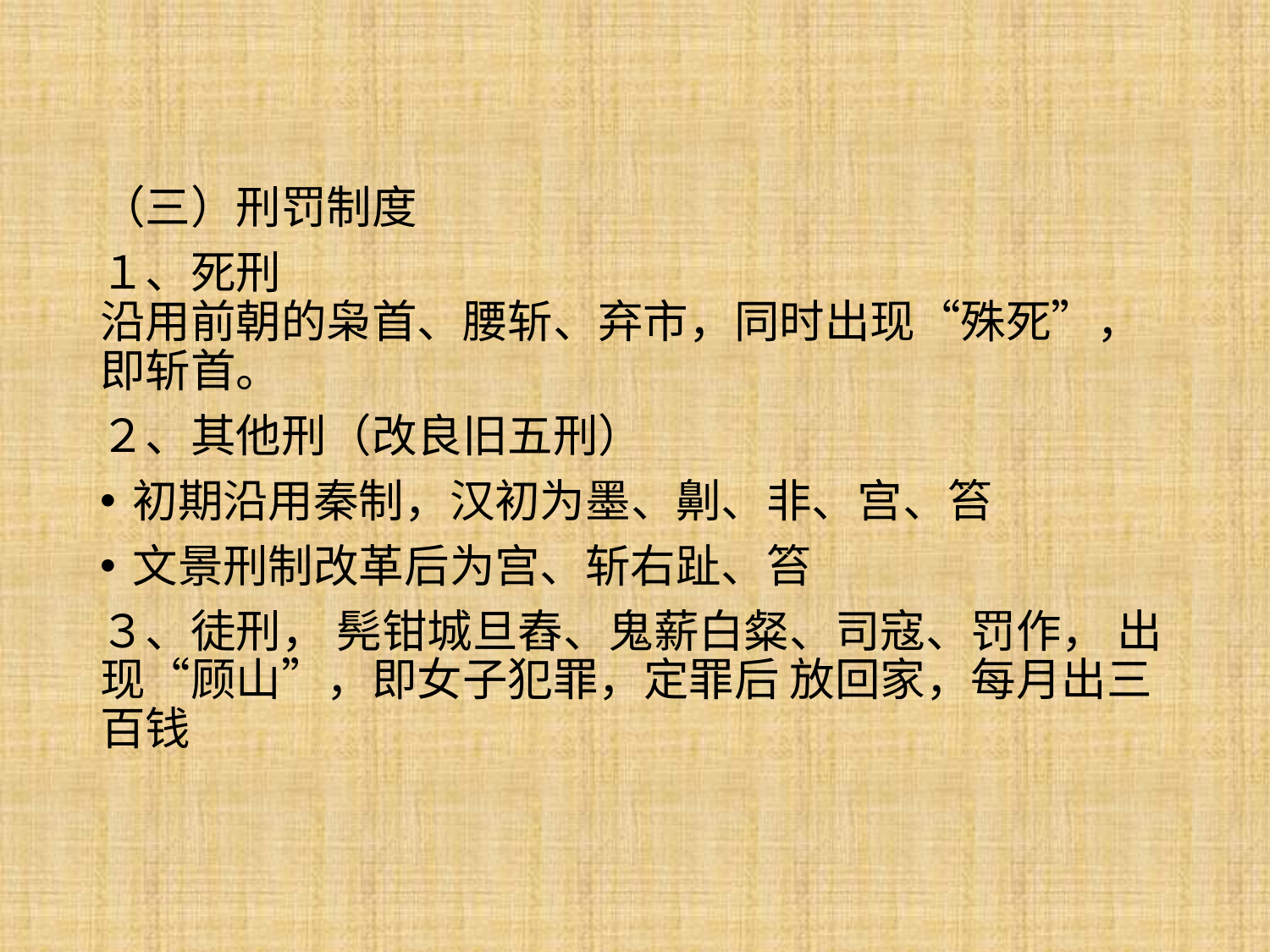

（三）刑罚制度
１、死刑
沿用前朝的枭首、腰斩、弃市，同时出现“殊死”， 即斩首。
２、其他刑（改良旧五刑）
初期沿用秦制，汉初为墨、劓、非、宫、笞
文景刑制改革后为宫、斩右趾、笞
３、徒刑， 髡钳城旦舂、鬼薪白粲、司寇、罚作， 出现“顾山”，即女子犯罪，定罪后 放回家，每月出三百钱